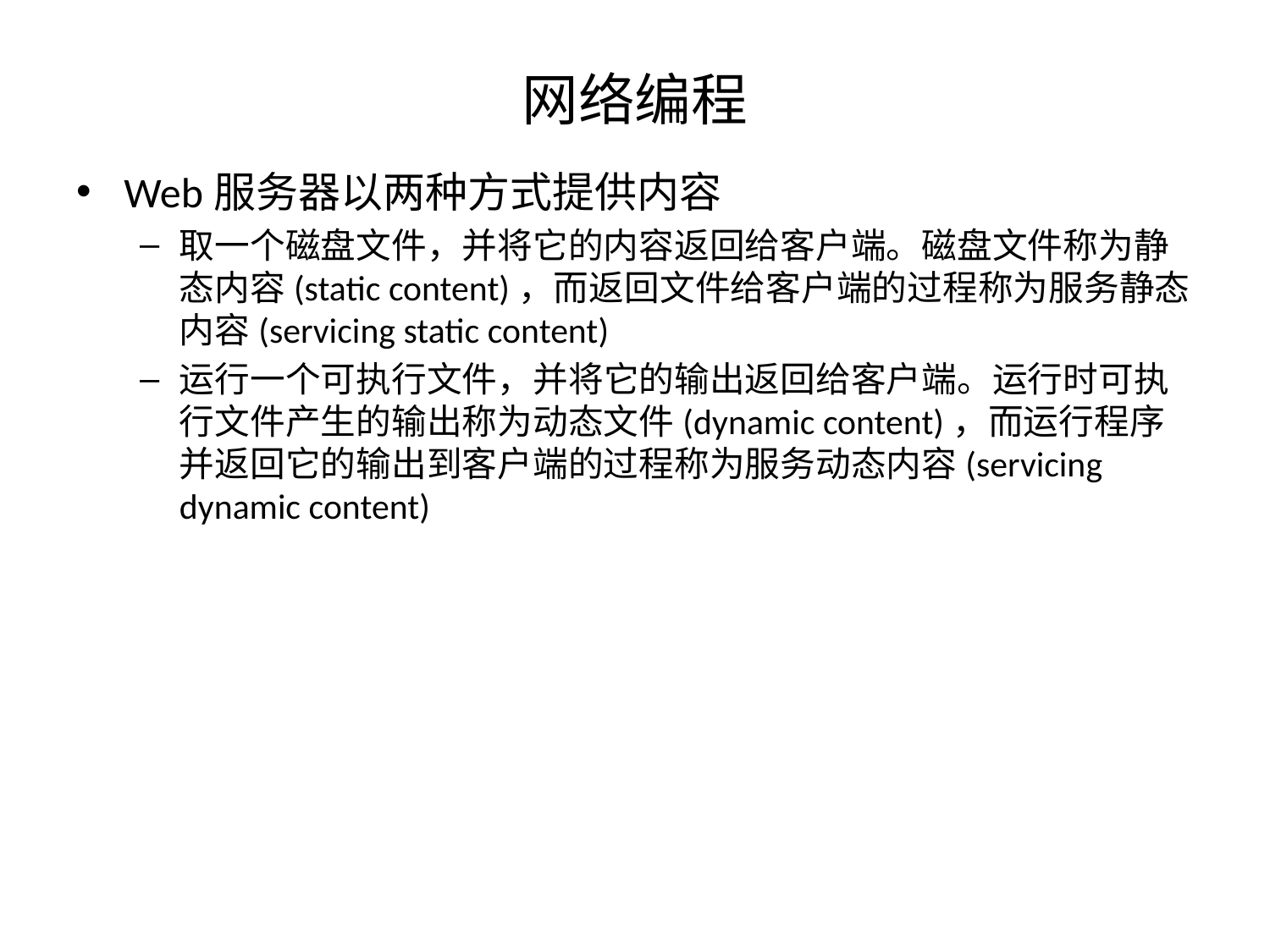

# 网络编程
Web服务器以两种方式提供内容
取一个磁盘文件，并将它的内容返回给客户端。磁盘文件称为静态内容(static content)，而返回文件给客户端的过程称为服务静态内容(servicing static content)
运行一个可执行文件，并将它的输出返回给客户端。运行时可执行文件产生的输出称为动态文件(dynamic content)，而运行程序并返回它的输出到客户端的过程称为服务动态内容(servicing dynamic content)